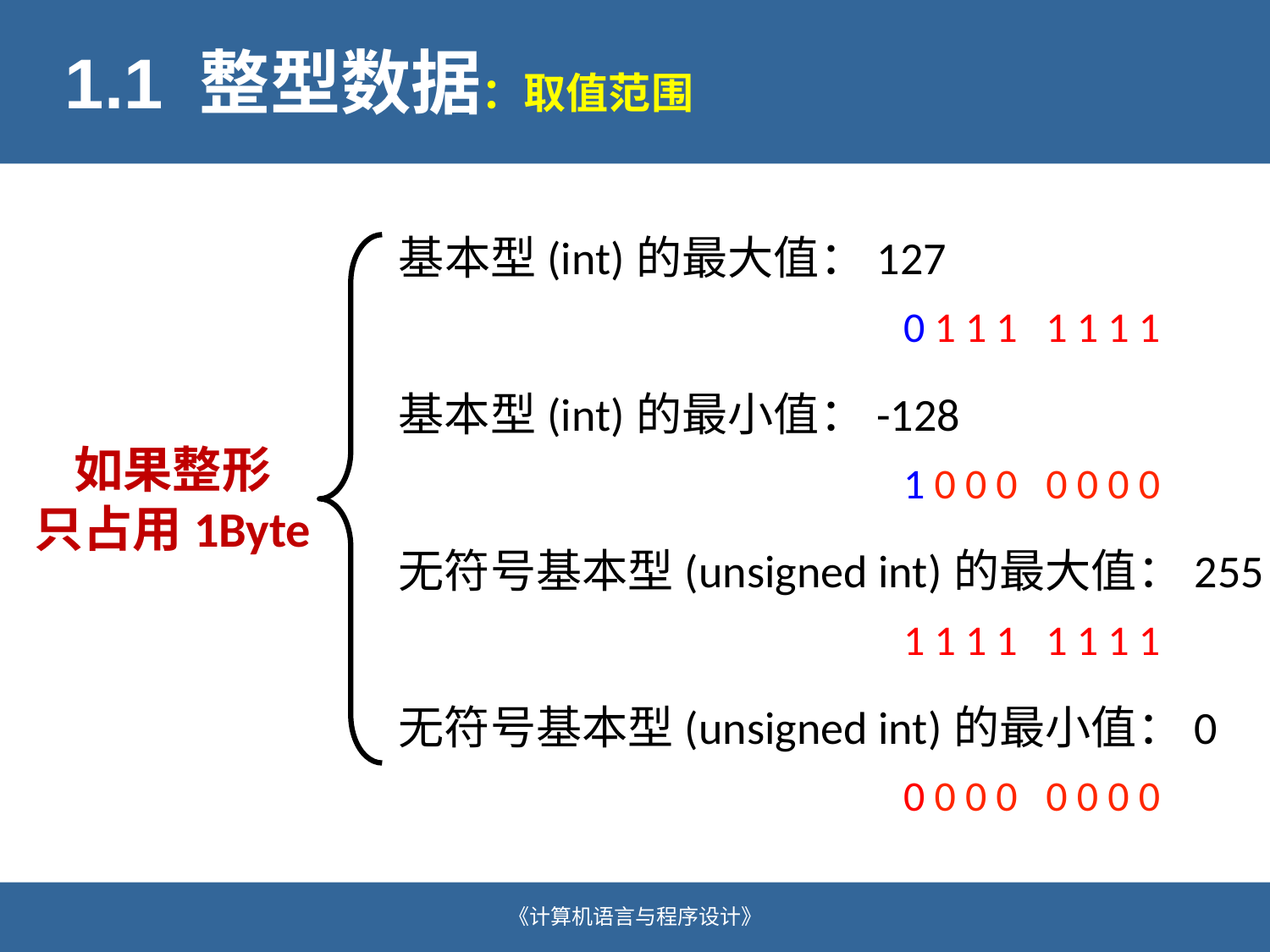

# 1.1 整型数据：取值范围
基本型(int)的最大值：127

0 1 1 1   1 1 1 1
基本型(int)的最小值：-128
如果整形
只占用1Byte
1 0 0 0   0 0 0 0
无符号基本型(unsigned int)的最大值：255
1 1 1 1   1 1 1 1
无符号基本型(unsigned int)的最小值：0
0 0 0 0   0 0 0 0

《计算机语言与程序设计》
57